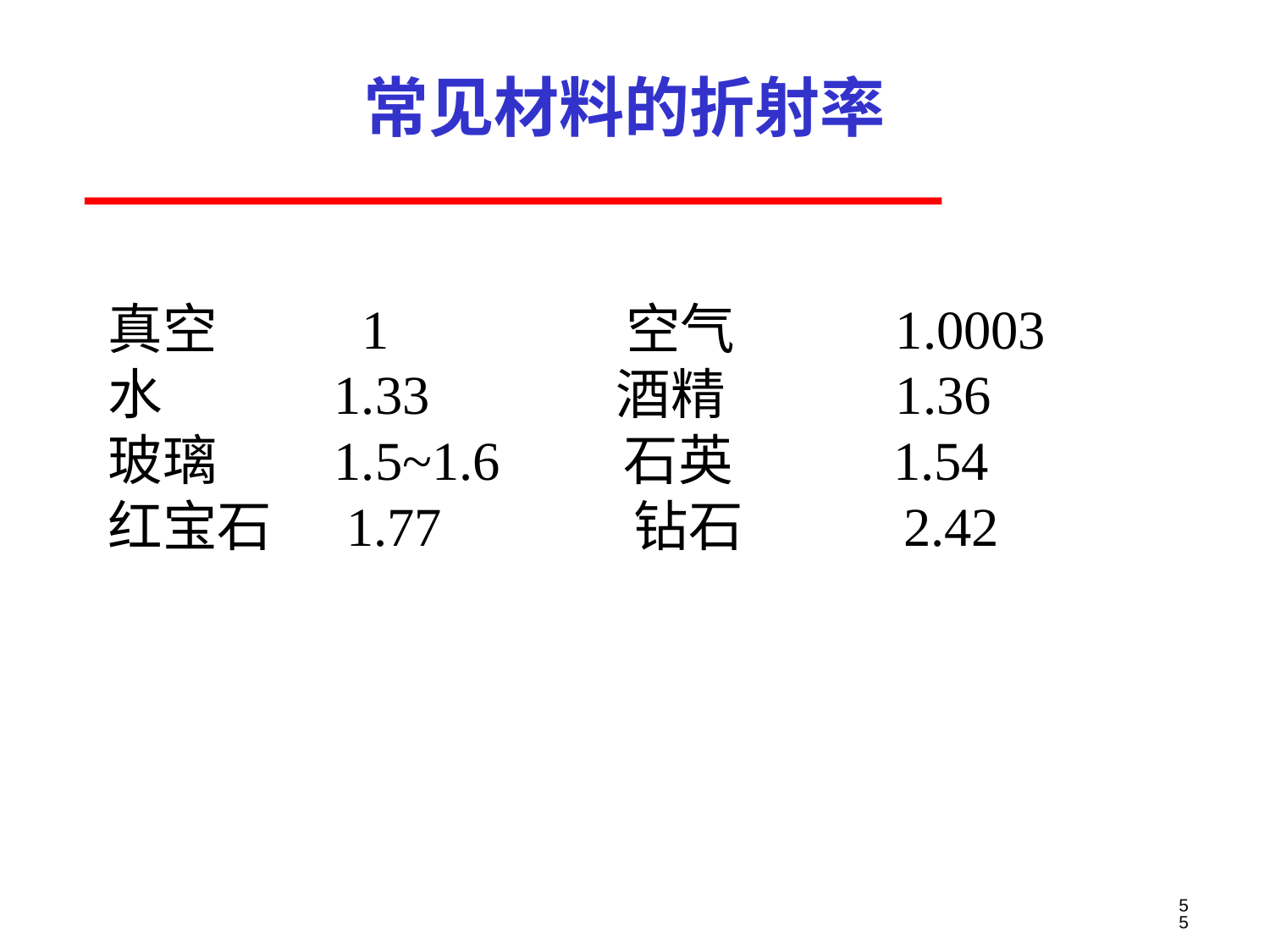

# 常见材料的折射率

真空		1	         空气		 1.0003
水	       1.33 		酒精 		 1.36
玻璃 	       1.5~1.6        石英            1.54
红宝石     1.77             钻石            2.42
55